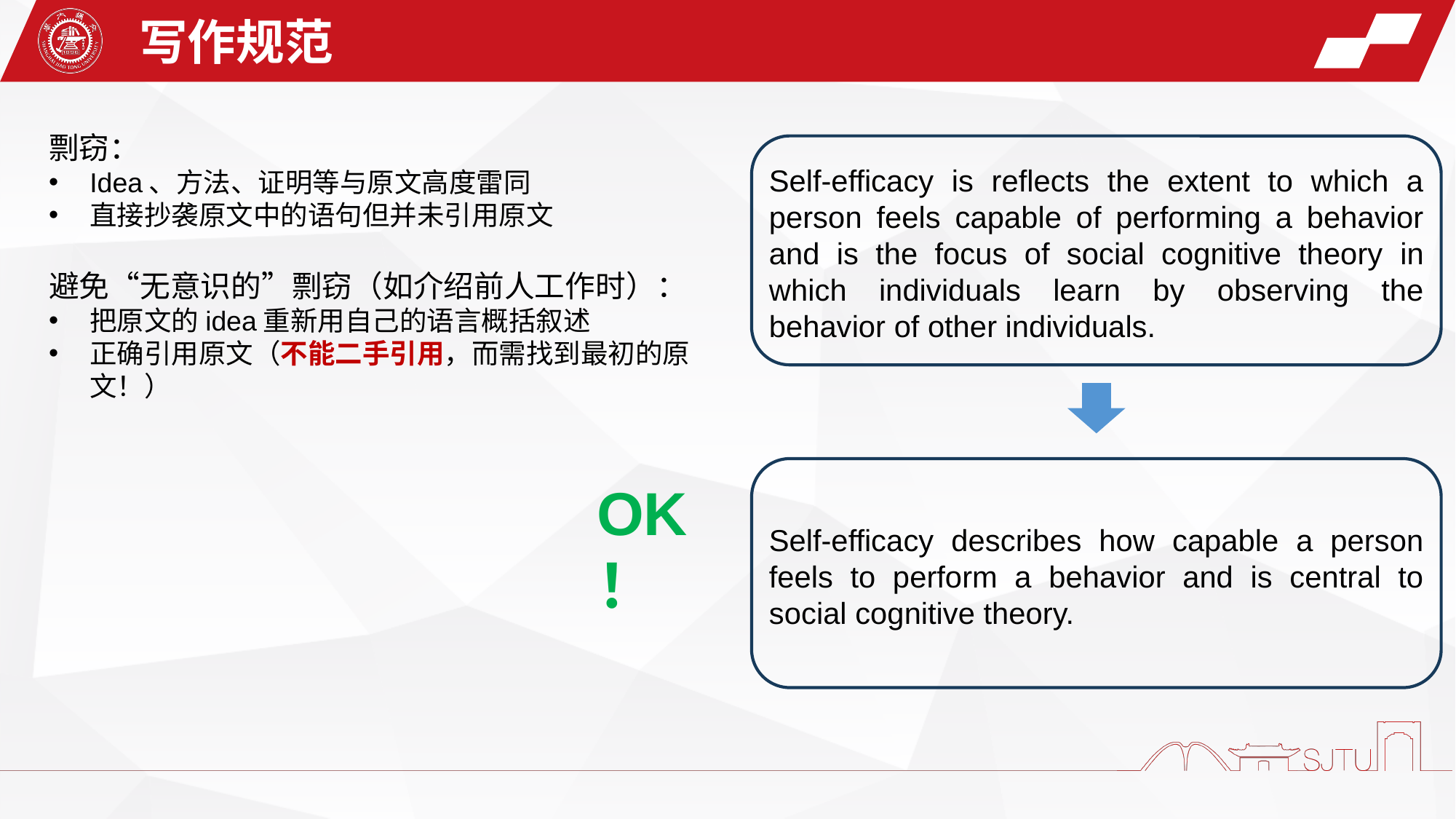

写作规范
剽窃：
Idea、方法、证明等与原文高度雷同
直接抄袭原文中的语句但并未引用原文

避免“无意识的”剽窃（如介绍前人工作时）：
把原文的idea重新用自己的语言概括叙述
正确引用原文（不能二手引用，而需找到最初的原文！）

Self-efficacy is reflects the extent to which a person feels capable of performing a behavior and is the focus of social cognitive theory in which individuals learn by observing the behavior of other individuals.

OK！
Self-efficacy describes how capable a person feels to perform a behavior and is central to social cognitive theory.